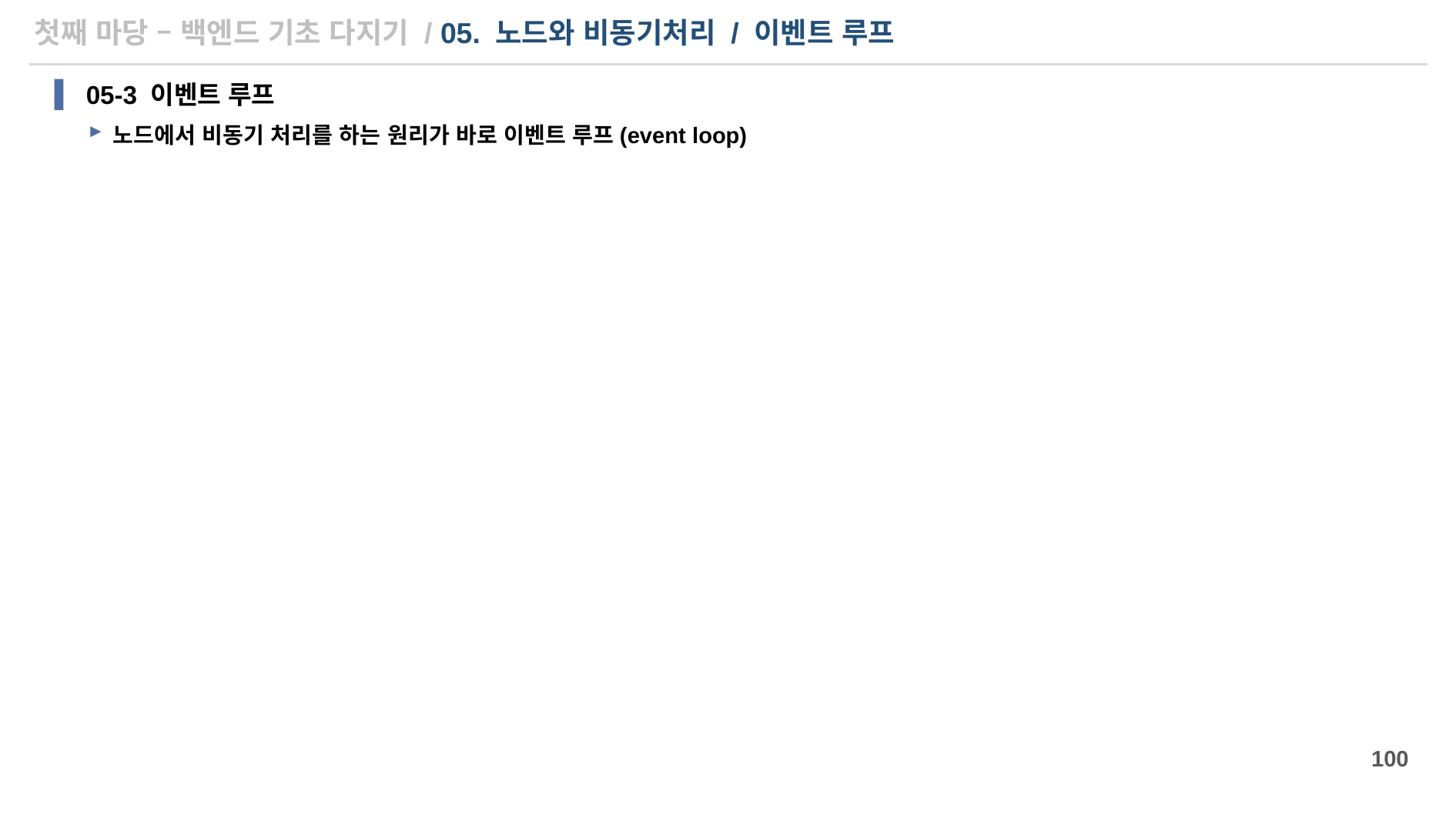

# 첫째 마당 – 백엔드 기초 다지기 / 05. 노드와 비동기처리 / 이벤트 루프
05-3 이벤트 루프
노드에서 비동기 처리를 하는 원리가 바로 이벤트 루프(event loop)
100